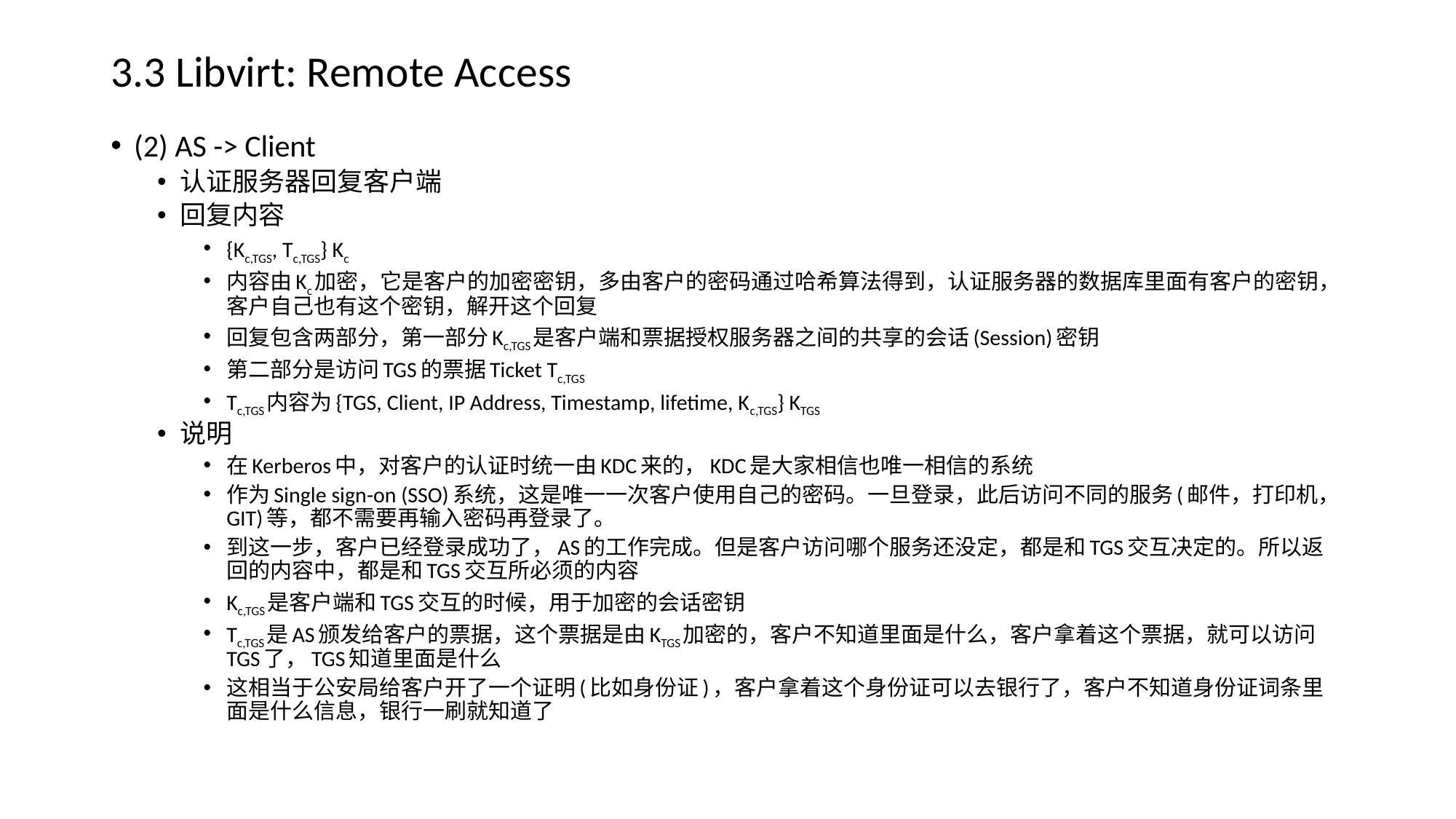

# 3.3 Libvirt: Remote Access
(2) AS -> Client
认证服务器回复客户端
回复内容
{Kc,TGS, Tc,TGS} Kc
内容由Kc加密，它是客户的加密密钥，多由客户的密码通过哈希算法得到，认证服务器的数据库里面有客户的密钥，客户自己也有这个密钥，解开这个回复
回复包含两部分，第一部分Kc,TGS是客户端和票据授权服务器之间的共享的会话(Session)密钥
第二部分是访问TGS的票据Ticket Tc,TGS
Tc,TGS内容为{TGS, Client, IP Address, Timestamp, lifetime, Kc,TGS} KTGS
说明
在Kerberos中，对客户的认证时统一由KDC来的，KDC是大家相信也唯一相信的系统
作为Single sign-on (SSO)系统，这是唯一一次客户使用自己的密码。一旦登录，此后访问不同的服务(邮件，打印机，GIT)等，都不需要再输入密码再登录了。
到这一步，客户已经登录成功了，AS的工作完成。但是客户访问哪个服务还没定，都是和TGS交互决定的。所以返回的内容中，都是和TGS交互所必须的内容
Kc,TGS是客户端和TGS交互的时候，用于加密的会话密钥
Tc,TGS是AS颁发给客户的票据，这个票据是由KTGS加密的，客户不知道里面是什么，客户拿着这个票据，就可以访问TGS了，TGS知道里面是什么
这相当于公安局给客户开了一个证明(比如身份证)，客户拿着这个身份证可以去银行了，客户不知道身份证词条里面是什么信息，银行一刷就知道了